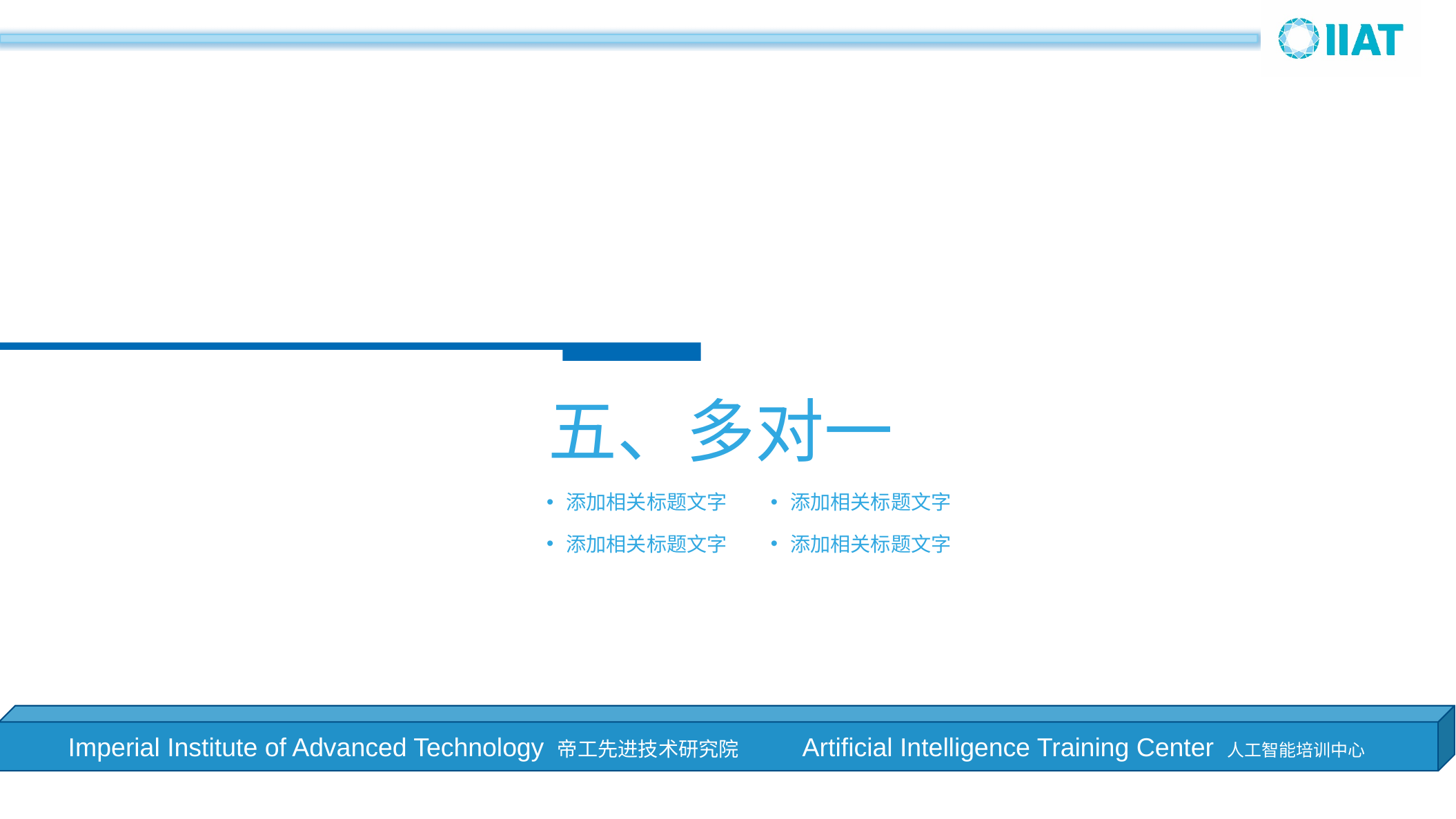

五、多对一
添加相关标题文字
添加相关标题文字
添加相关标题文字
添加相关标题文字